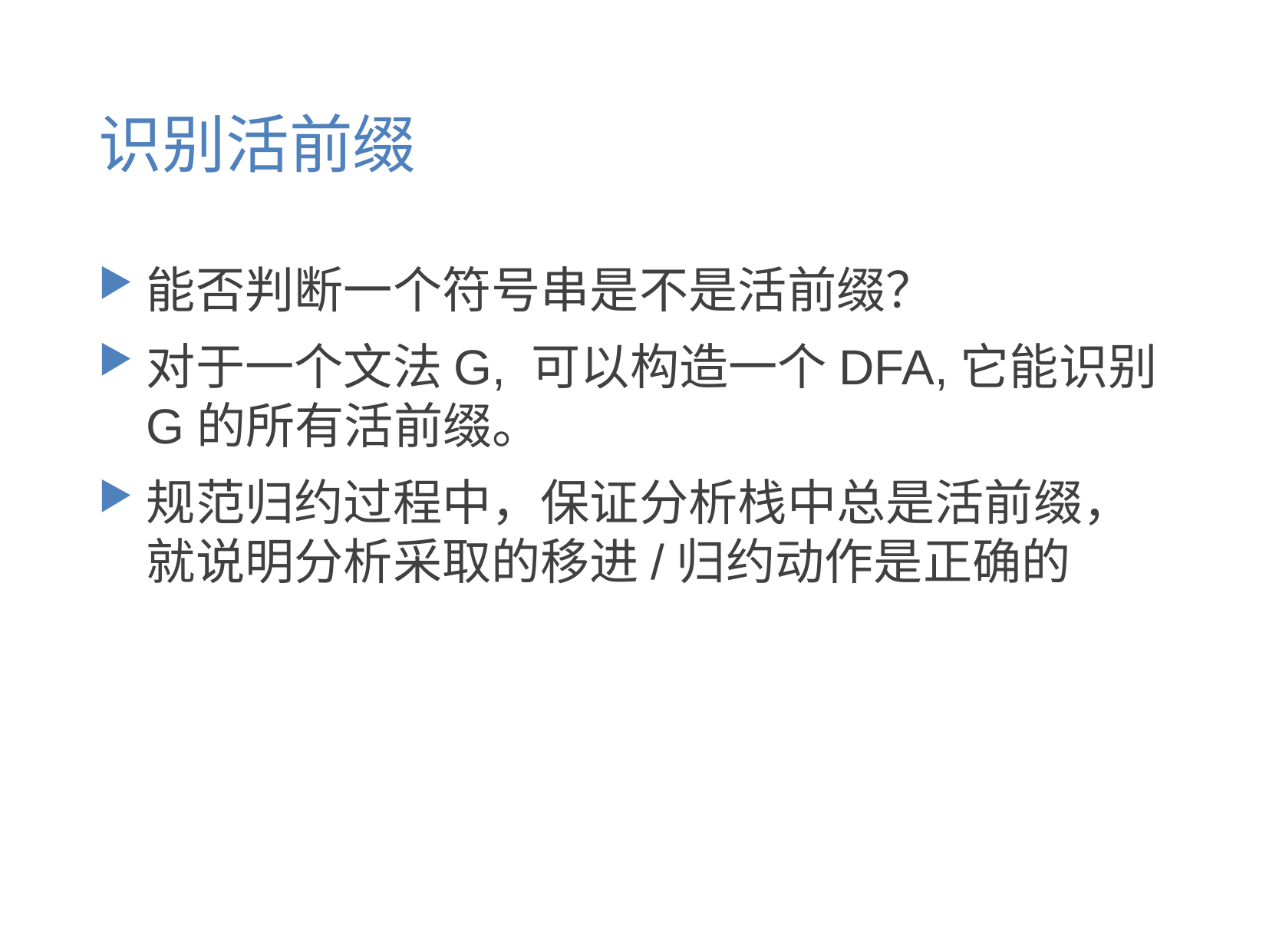

# 识别活前缀
能否判断一个符号串是不是活前缀？
对于一个文法G, 可以构造一个DFA,它能识别G的所有活前缀。
规范归约过程中，保证分析栈中总是活前缀，就说明分析采取的移进/归约动作是正确的